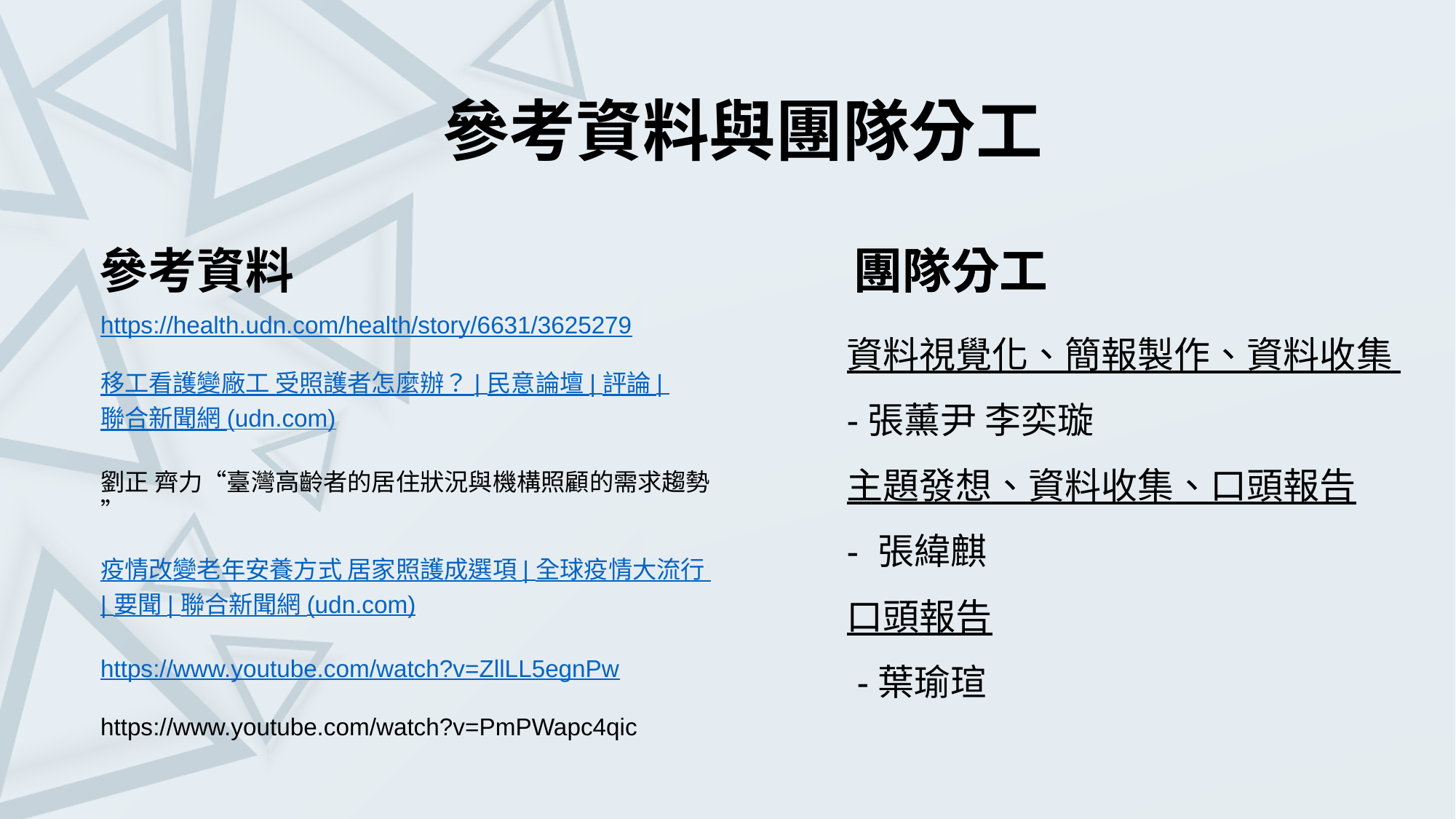

參考資料與團隊分工
團隊分工
團隊分工
參考資料
資料視覺化、簡報製作、資料收集
-張薰尹 李奕璇
主題發想、資料收集、口頭報告
- 張緯麒
口頭報告
 -葉瑜瑄
https://health.udn.com/health/story/6631/3625279

移工看護變廠工 受照護者怎麼辦？ | 民意論壇 | 評論 | 聯合新聞網 (udn.com)

劉正 齊力“臺灣高齡者的居住狀況與機構照顧的需求趨勢”

疫情改變老年安養方式 居家照護成選項 | 全球疫情大流行 | 要聞 | 聯合新聞網 (udn.com)

https://www.youtube.com/watch?v=ZllLL5egnPw

https://www.youtube.com/watch?v=PmPWapc4qic